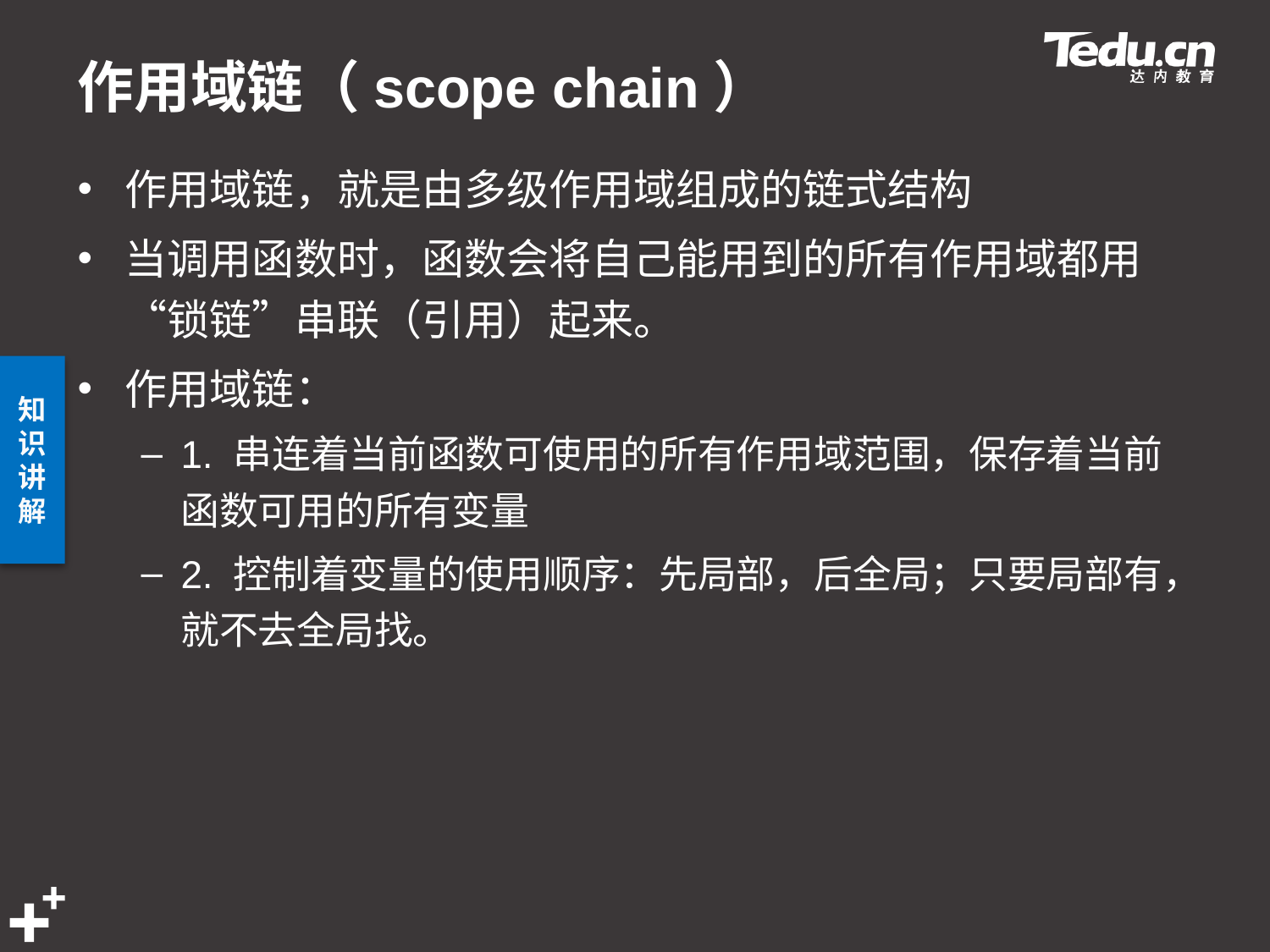

# 作用域链（scope chain）
作用域链，就是由多级作用域组成的链式结构
当调用函数时，函数会将自己能用到的所有作用域都用“锁链”串联（引用）起来。
作用域链：
1. 串连着当前函数可使用的所有作用域范围，保存着当前函数可用的所有变量
2. 控制着变量的使用顺序：先局部，后全局；只要局部有，就不去全局找。